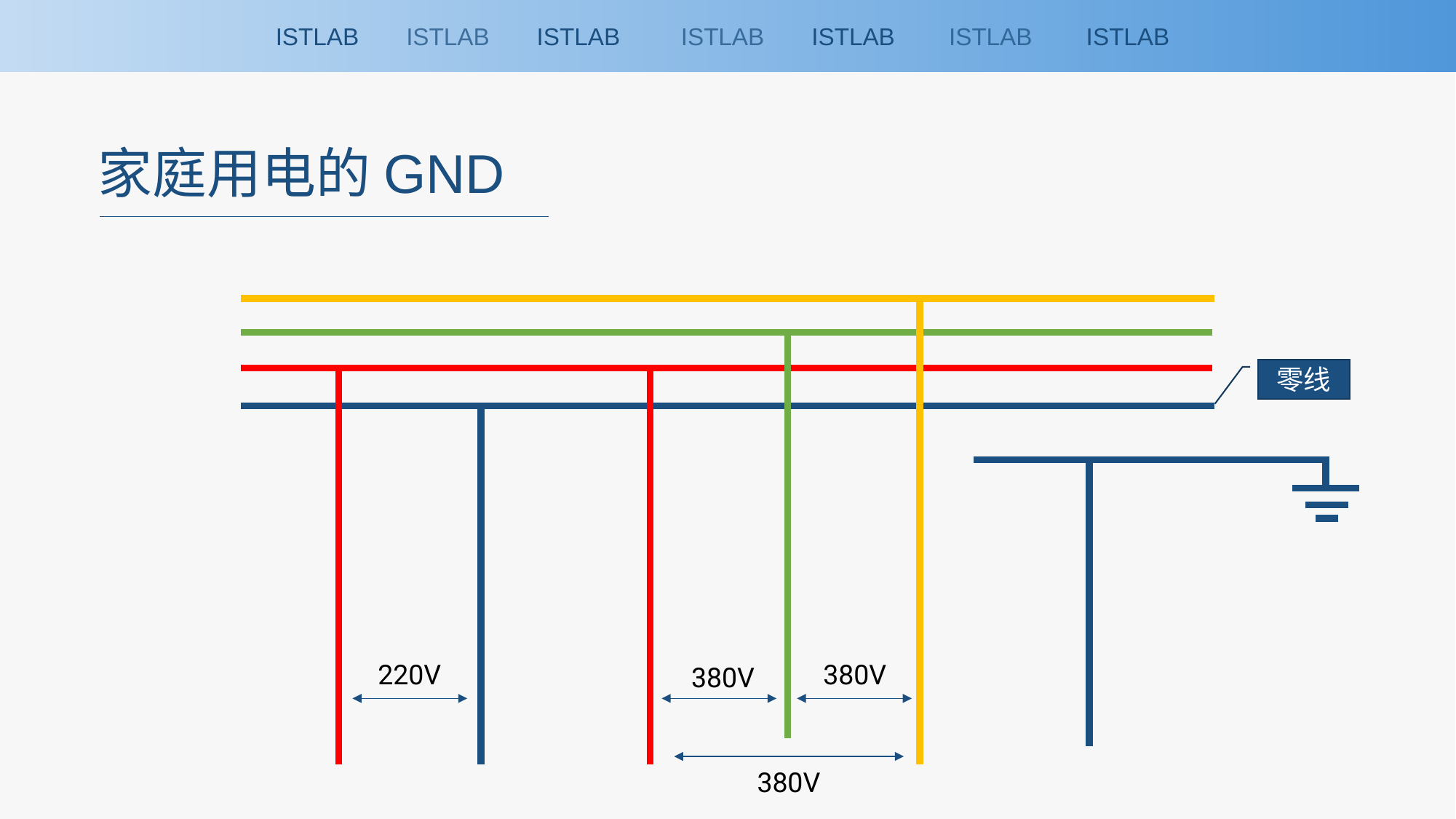

ISTLAB       ISTLAB       ISTLAB         ISTLAB       ISTLAB        ISTLAB        ISTLAB
家庭用电的GND

零线
220V
380V
380V
380V